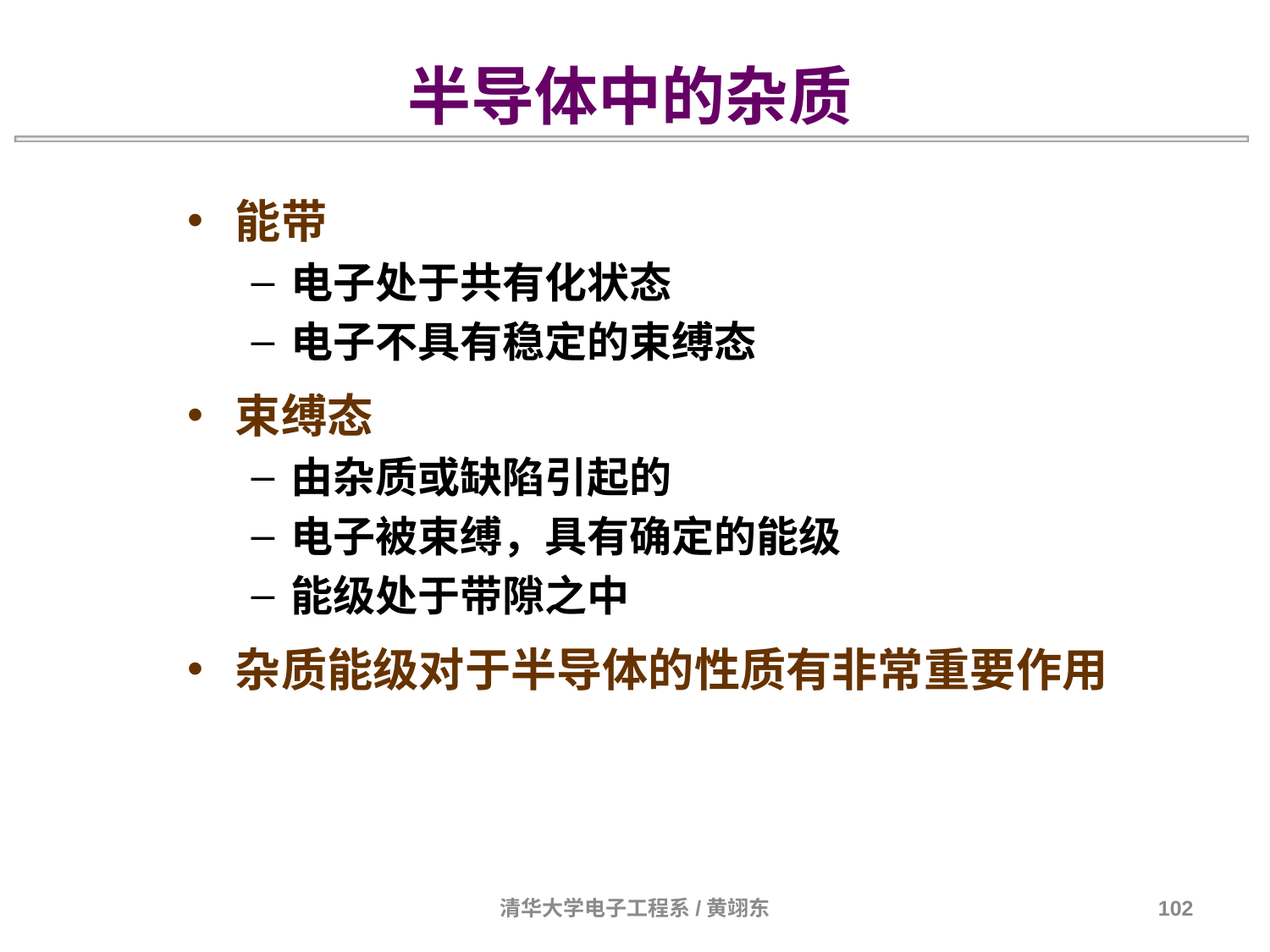

半导体中的杂质

能带
电子处于共有化状态
电子不具有稳定的束缚态
束缚态
由杂质或缺陷引起的
电子被束缚，具有确定的能级
能级处于带隙之中
杂质能级对于半导体的性质有非常重要作用
清华大学电子工程系/黄翊东
102